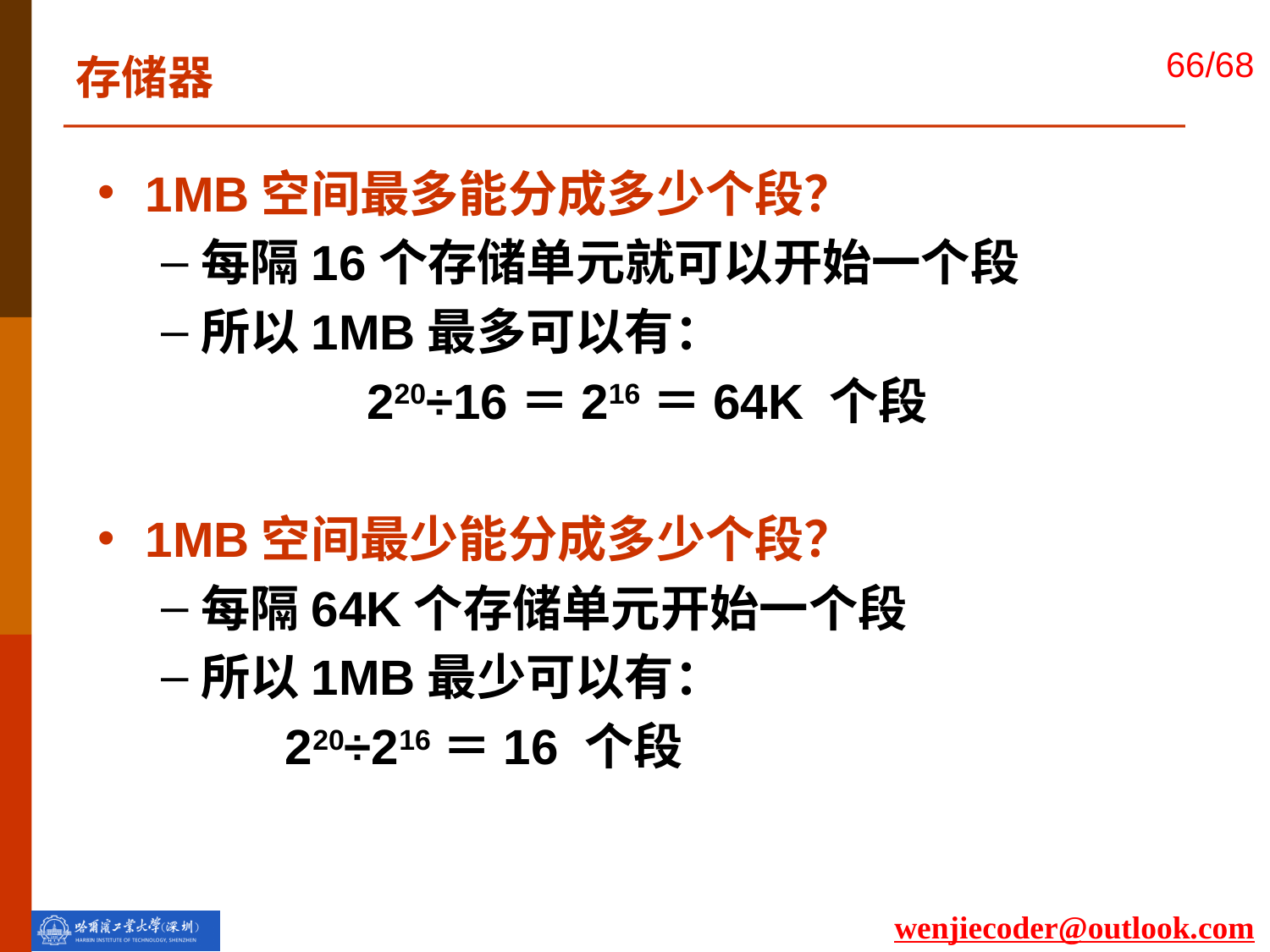

存储器
1MB空间最多能分成多少个段？
每隔16个存储单元就可以开始一个段
所以1MB最多可以有：
220÷16＝216＝64K 个段

1MB空间最少能分成多少个段？
每隔64K个存储单元开始一个段
所以1MB最少可以有：
         220÷216＝16 个段